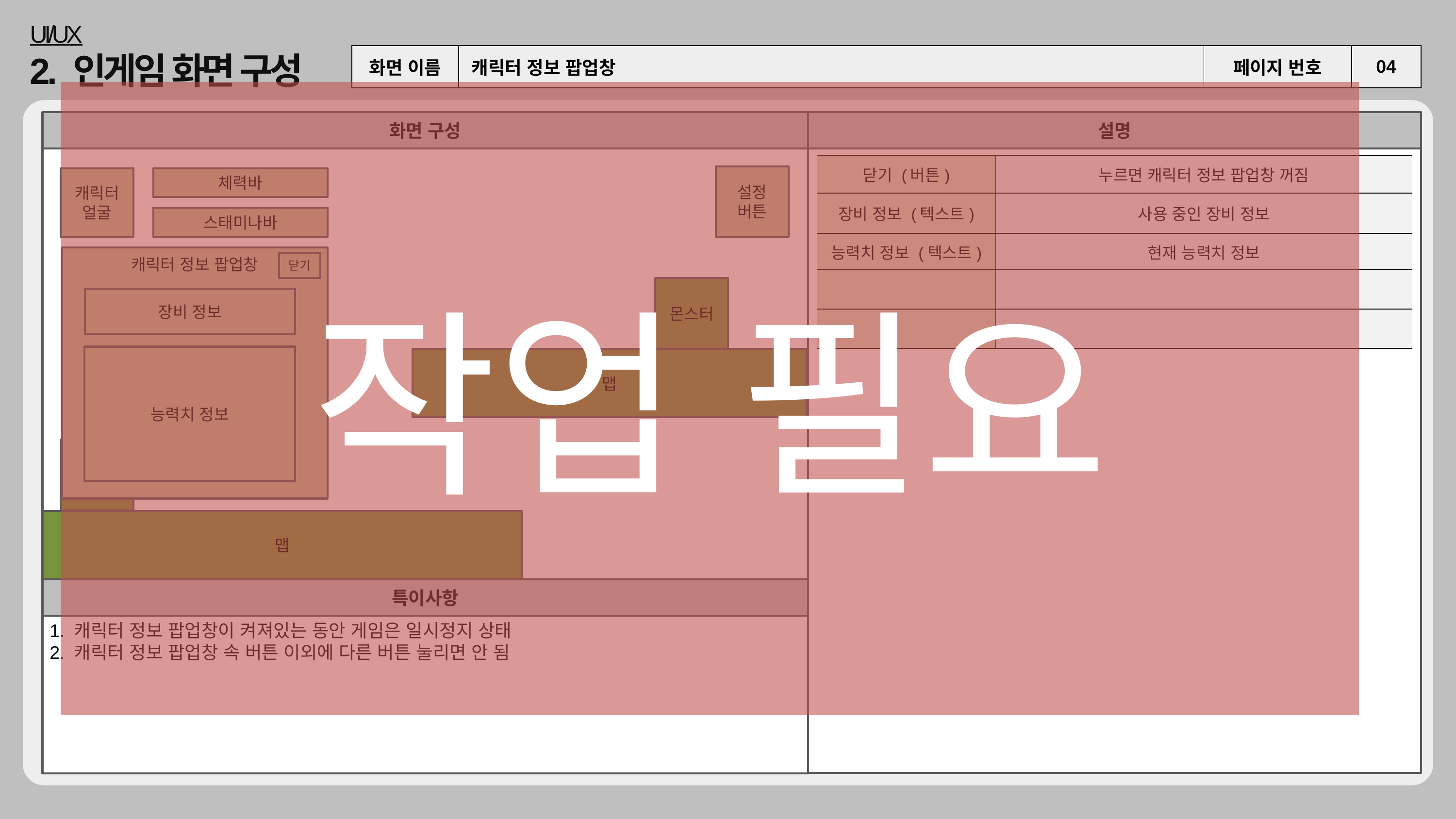

UI/UX
2. 인게임 화면 구성
| 화면 이름 | 캐릭터 정보 팝업창 | 페이지 번호 | 04 |
| --- | --- | --- | --- |
작업 필요

화면 구성
설명

| 닫기 (버튼) | 누르면 캐릭터 정보 팝업창 꺼짐 |
| --- | --- |
| 장비 정보 (텍스트) | 사용 중인 장비 정보 |
| 능력치 정보 (텍스트) | 현재 능력치 정보 |
|  |  |
|  |  |
설정 버튼
캐릭터 얼굴
체력바
스태미나바
캐릭터 정보 팝업창
닫기
몬스터
장비 정보
능력치 정보
맵
캐릭터
맵
특이사항
1. 캐릭터 정보 팝업창이 켜져있는 동안 게임은 일시정지 상태
2. 캐릭터 정보 팝업창 속 버튼 이외에 다른 버튼 눌리면 안 됨